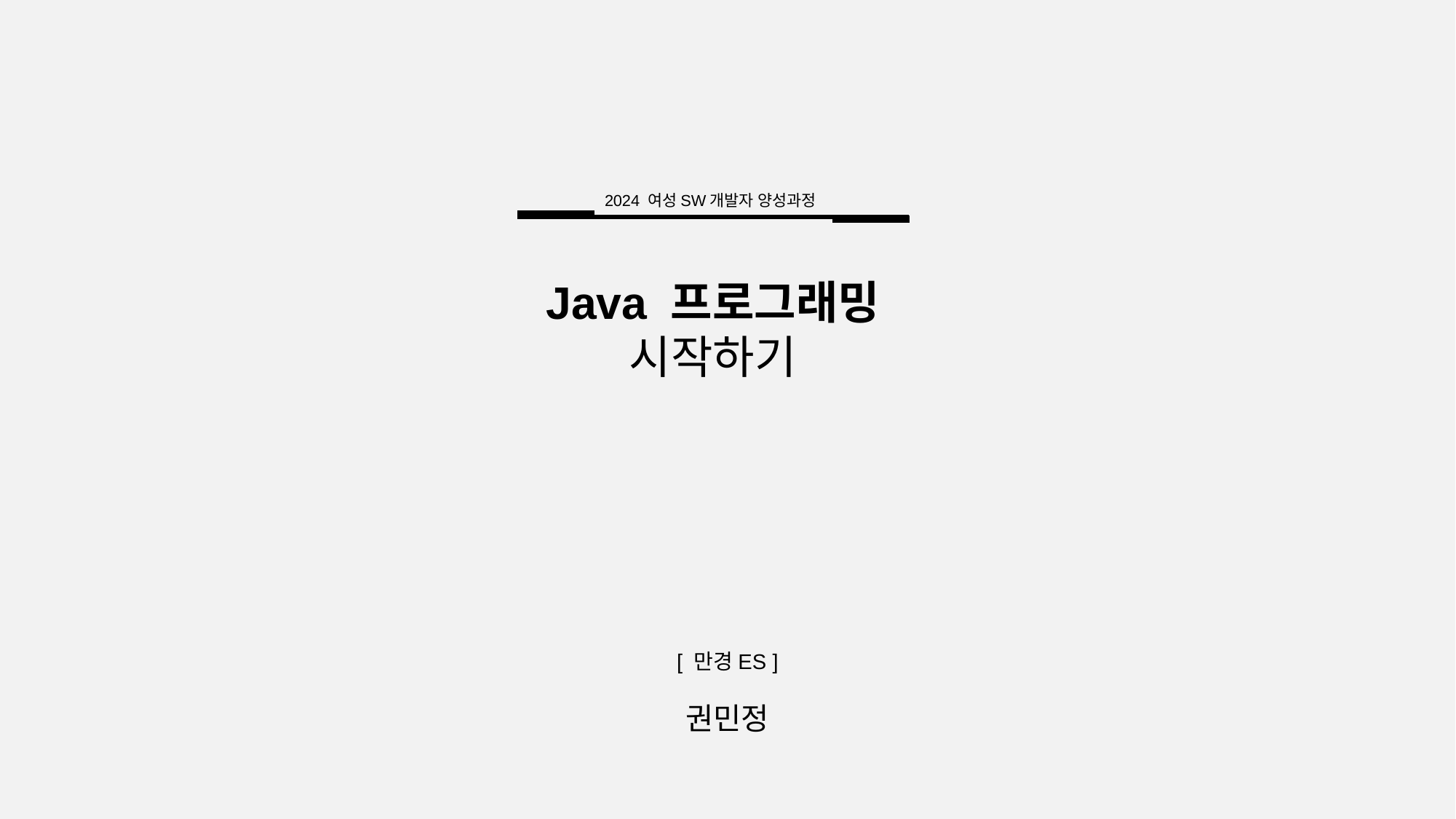

2024 여성SW개발자 양성과정

Java 프로그래밍
시작하기
[ 만경ES ]

권민정